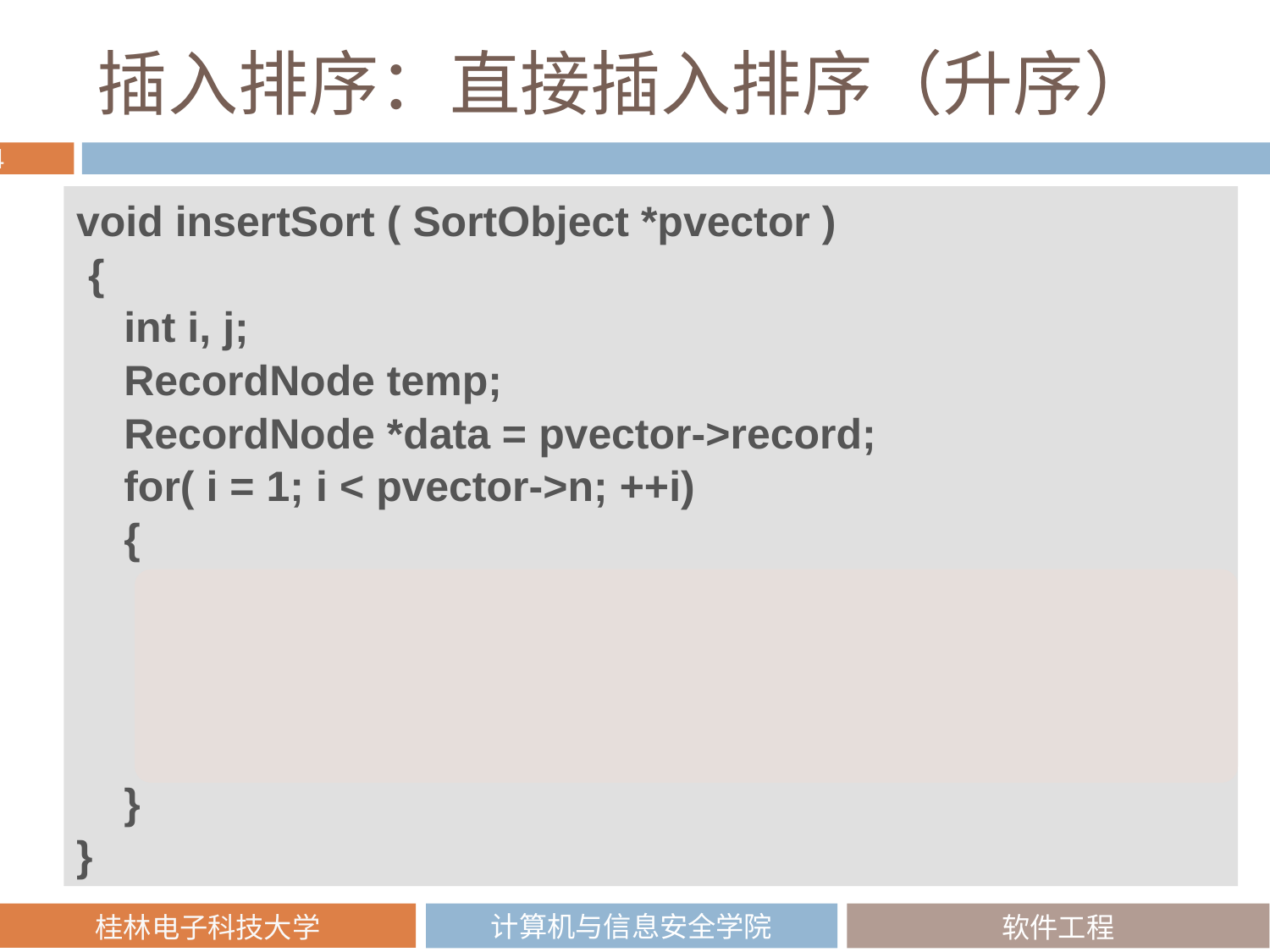

# 插入排序：直接插入排序（升序）
void insertSort ( SortObject *pvector )
 {
    int i, j;
    RecordNode temp;
    RecordNode *data = pvector->record;
    for( i = 1; i < pvector->n; ++i)
    {
         temp = data[i];
         for ( j = i-1; temp.key < data[j].key && j >= 0; j--)
            data[j+1] = data[j];
        if( j != i-1 ) data[j+1] = temp;
    }
}